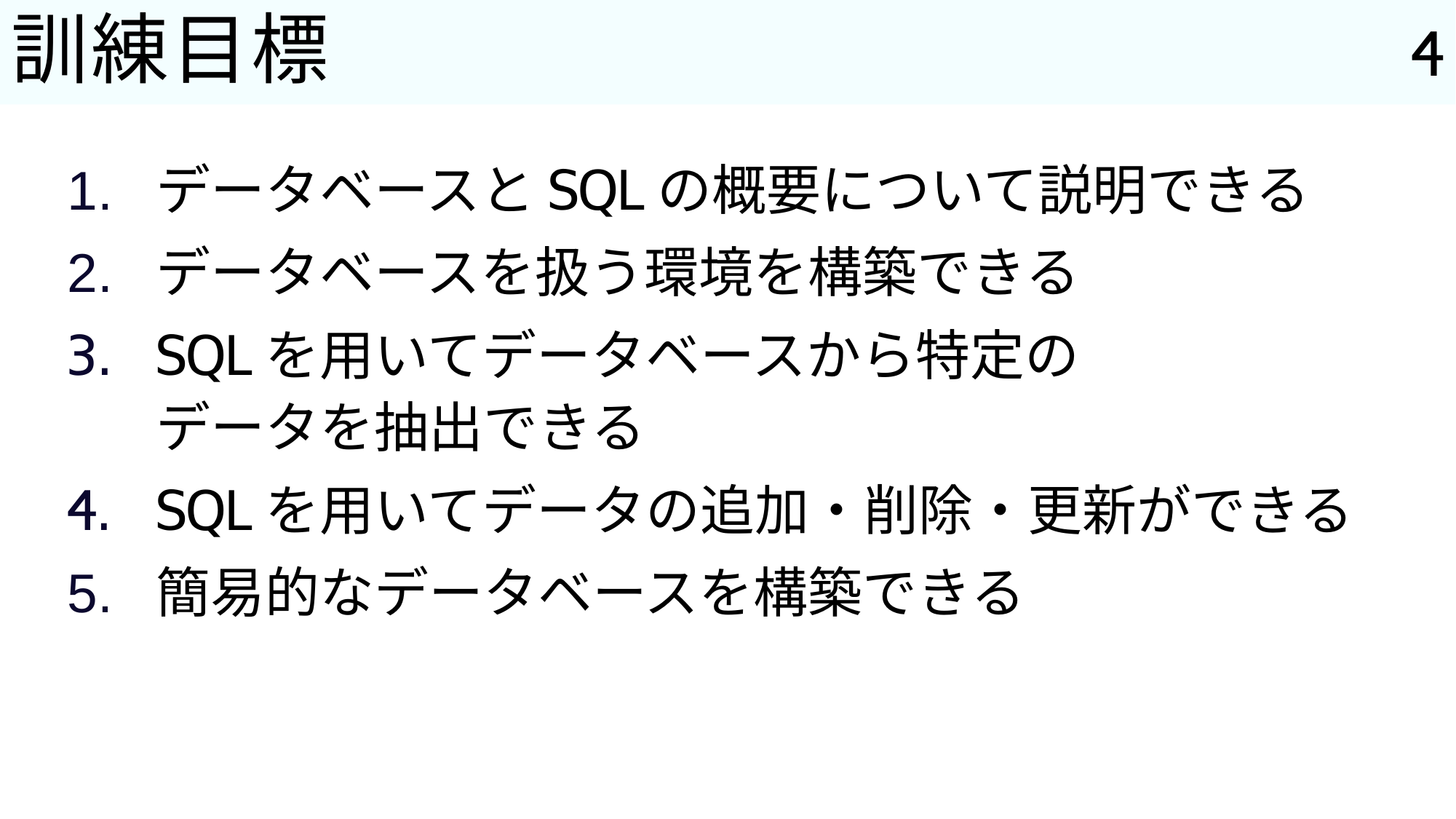

4
# 訓練目標
データベースとSQLの概要について説明できる
データベースを扱う環境を構築できる
SQLを用いてデータベースから特定の
データを抽出できる
SQLを用いてデータの追加・削除・更新ができる
簡易的なデータベースを構築できる